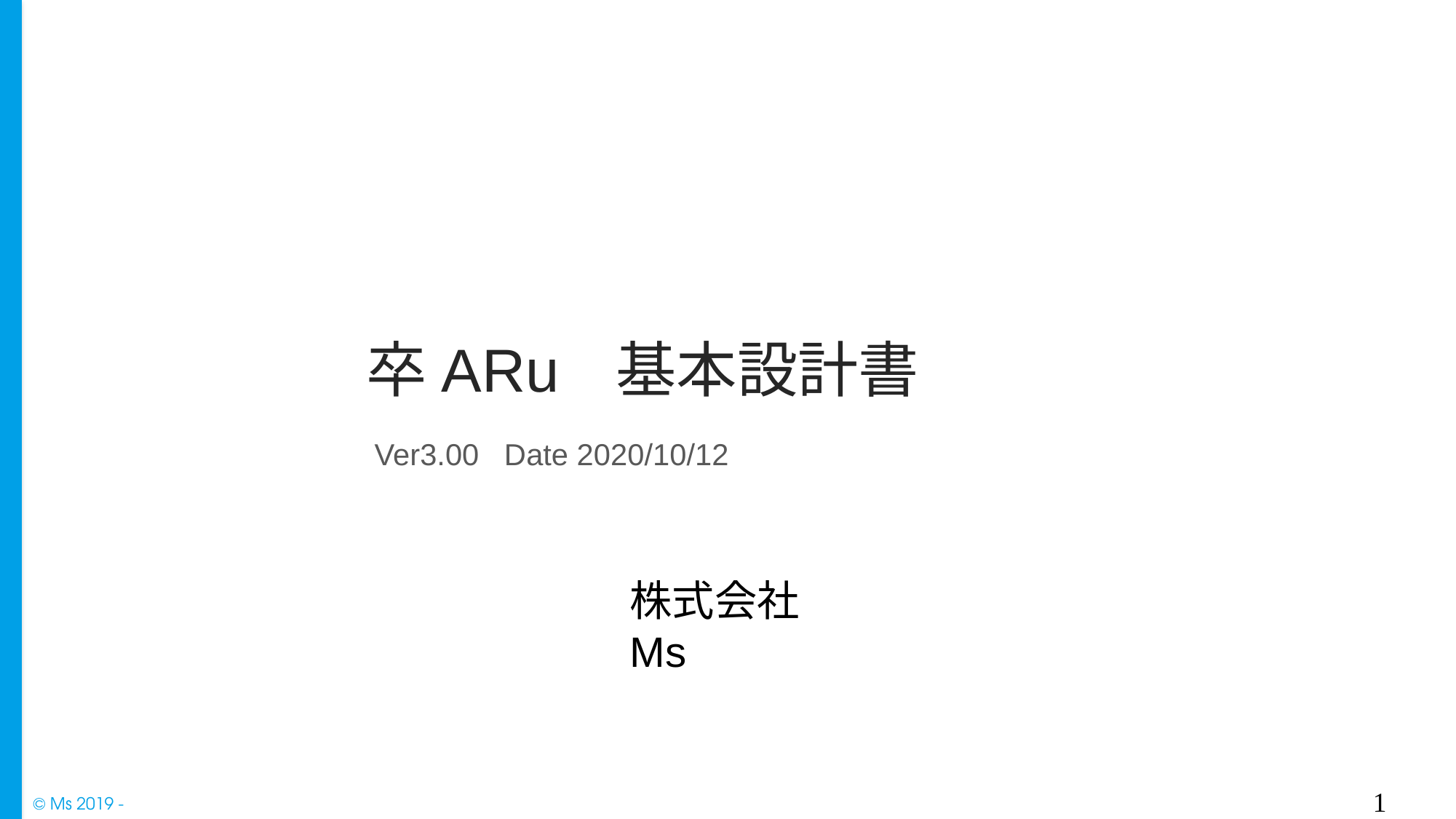

卒ARu	 基本設計書
Ver3.00   Date 2020/10/12
株式会社 Ms
1